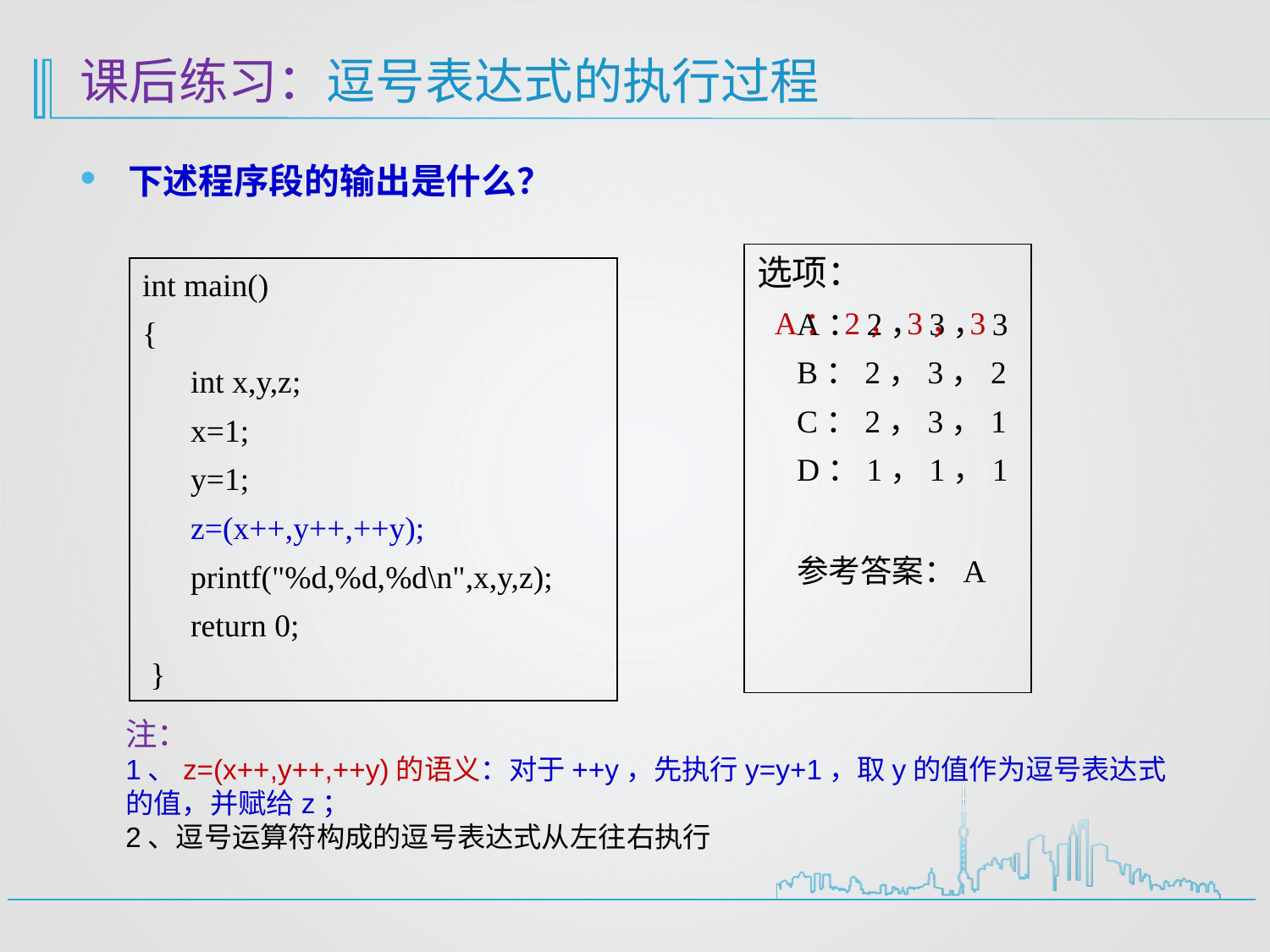

# 课后练习：逗号表达式的执行过程
下述程序段的输出是什么？

选项：
A：2，3，3
B：2，3，2
C：2，3，1
D：1，1，1

参考答案：A
int main()
{
      int x,y,z;
      x=1;
      y=1;
      z=(x++,y++,++y);
      printf("%d,%d,%d\n",x,y,z);
      return 0;
 }
A：2，3，3
注：
1、z=(x++,y++,++y)的语义：对于++y，先执行y=y+1，取y的值作为逗号表达式的值，并赋给z；
2、逗号运算符构成的逗号表达式从左往右执行